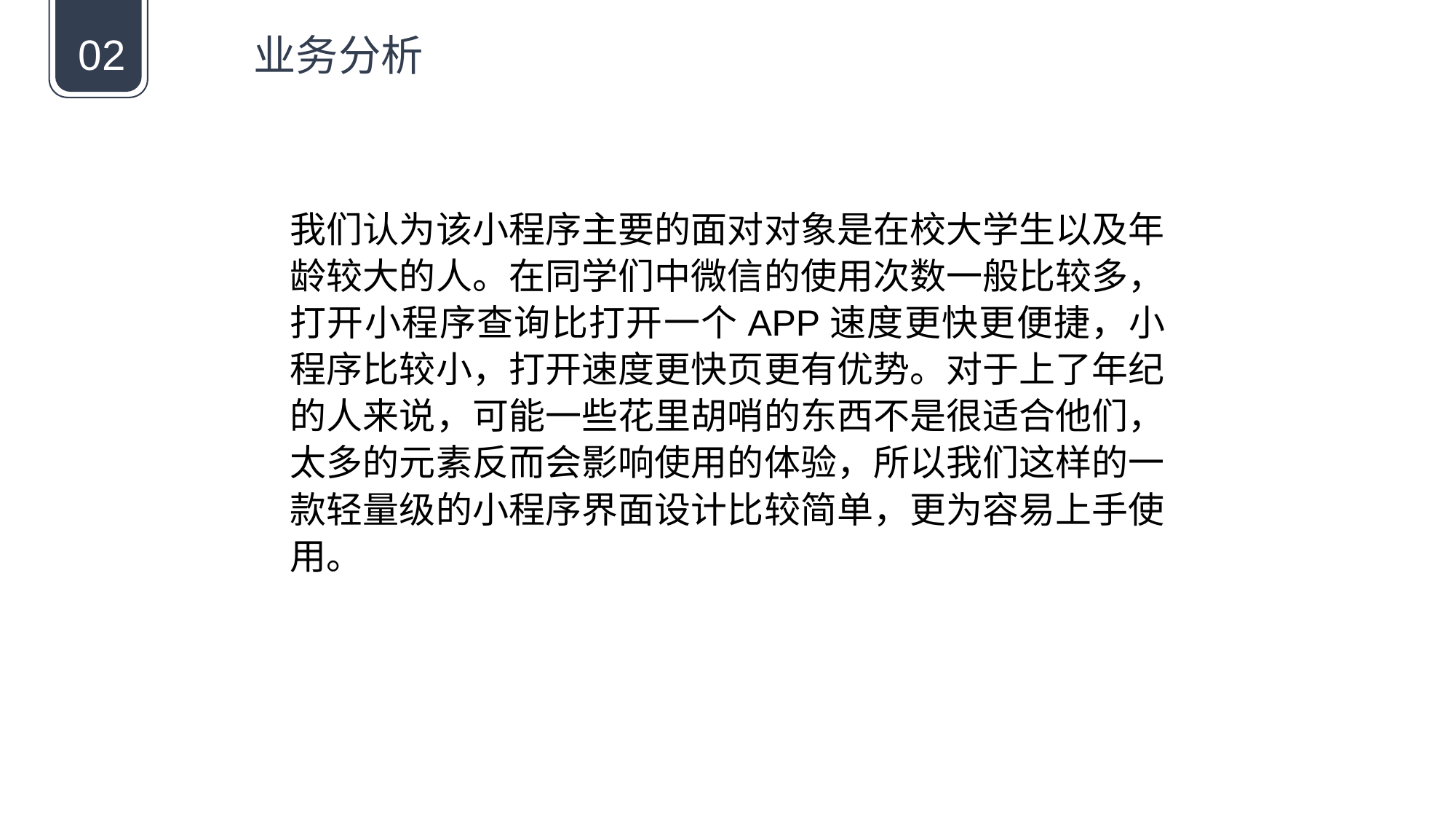

02
业务分析
我们认为该小程序主要的面对对象是在校大学生以及年龄较大的人。在同学们中微信的使用次数一般比较多，打开小程序查询比打开一个APP速度更快更便捷，小程序比较小，打开速度更快页更有优势。对于上了年纪的人来说，可能一些花里胡哨的东西不是很适合他们，太多的元素反而会影响使用的体验，所以我们这样的一款轻量级的小程序界面设计比较简单，更为容易上手使用。